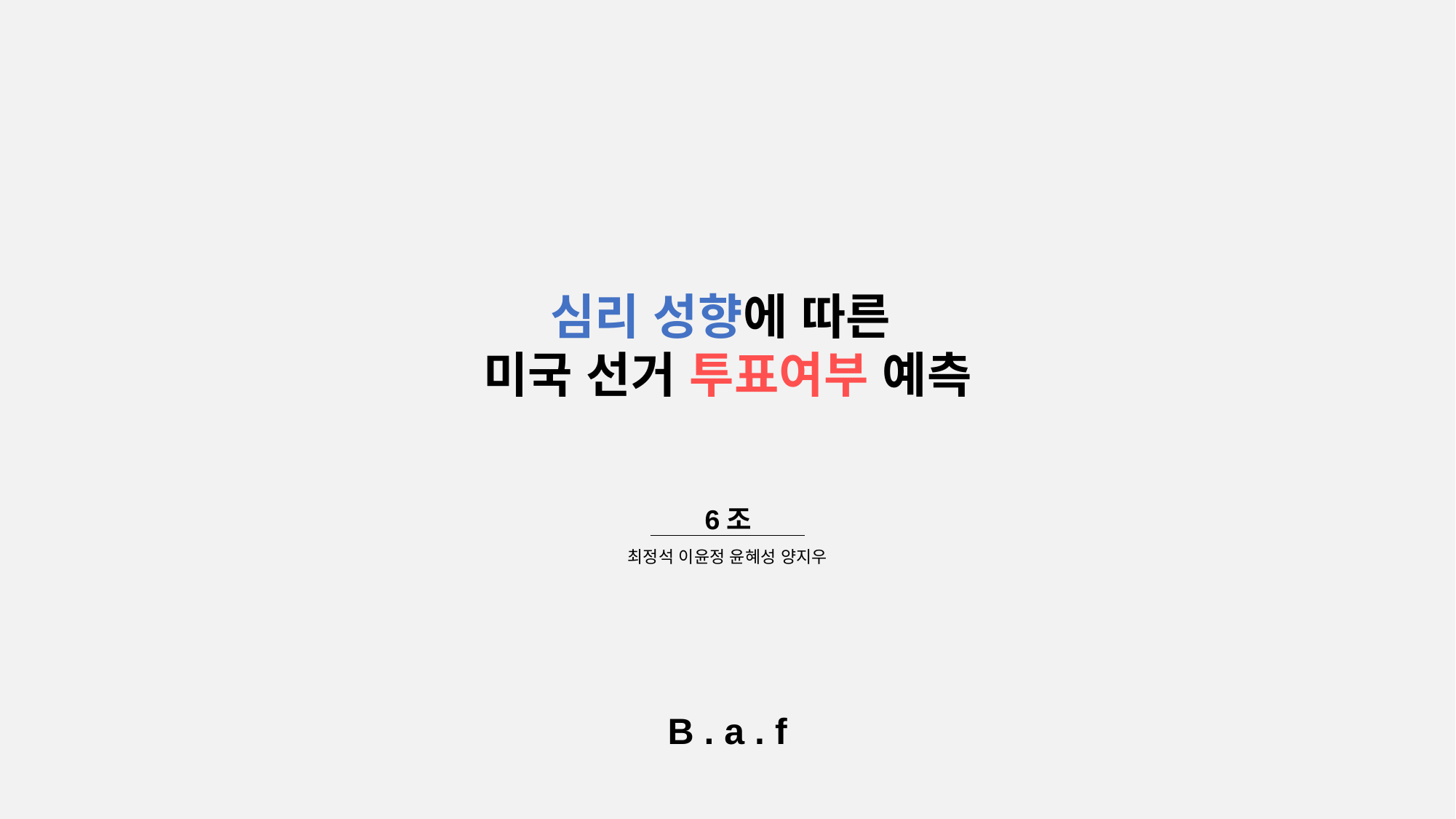

심리 성향에 따른
미국 선거 투표여부 예측
6조
최정석 이윤정 윤혜성 양지우
B . a . f